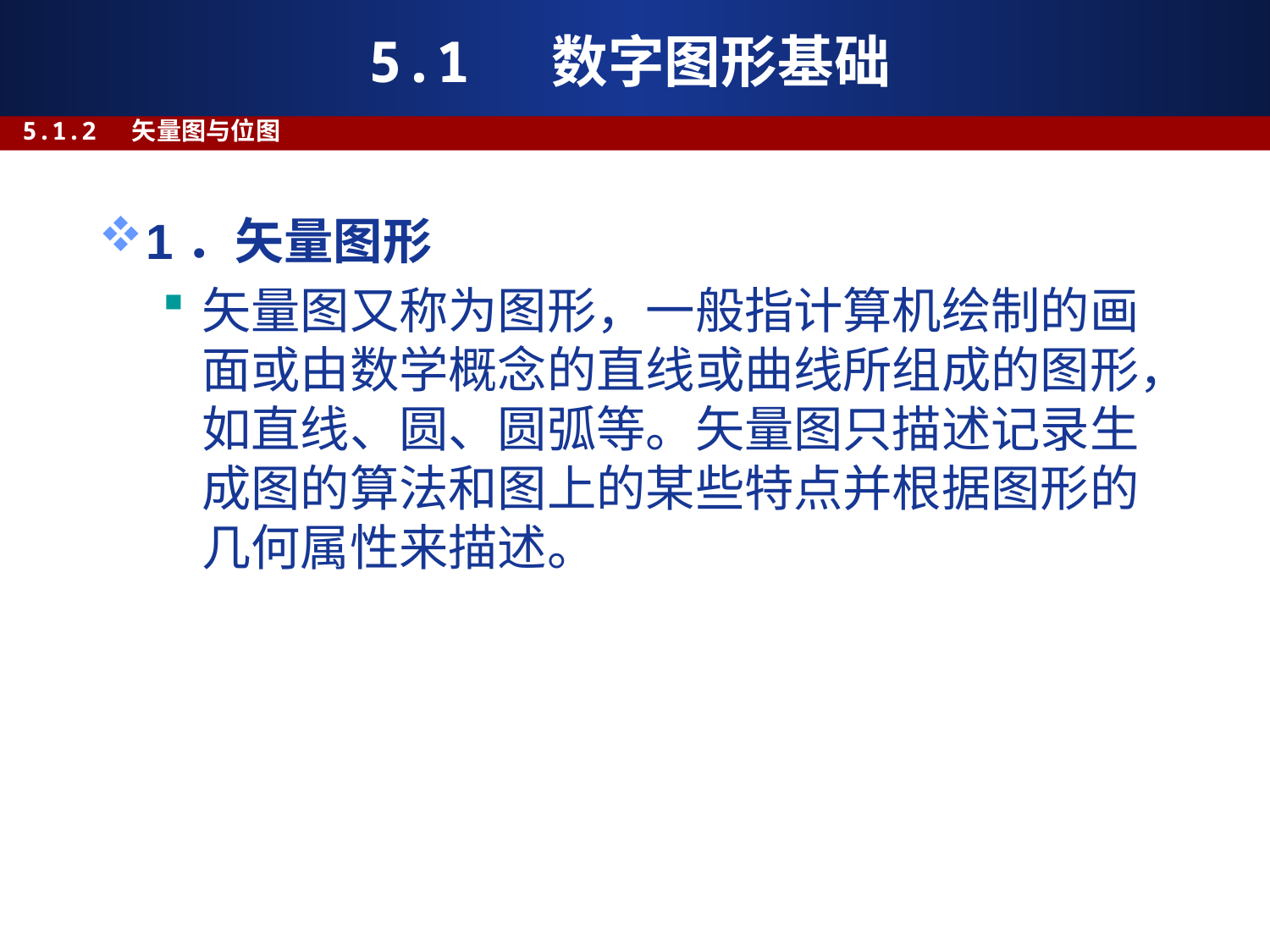

# 5.1  数字图形基础
5.1.2  矢量图与位图
1．矢量图形
矢量图又称为图形，一般指计算机绘制的画面或由数学概念的直线或曲线所组成的图形，如直线、圆、圆弧等。矢量图只描述记录生成图的算法和图上的某些特点并根据图形的几何属性来描述。